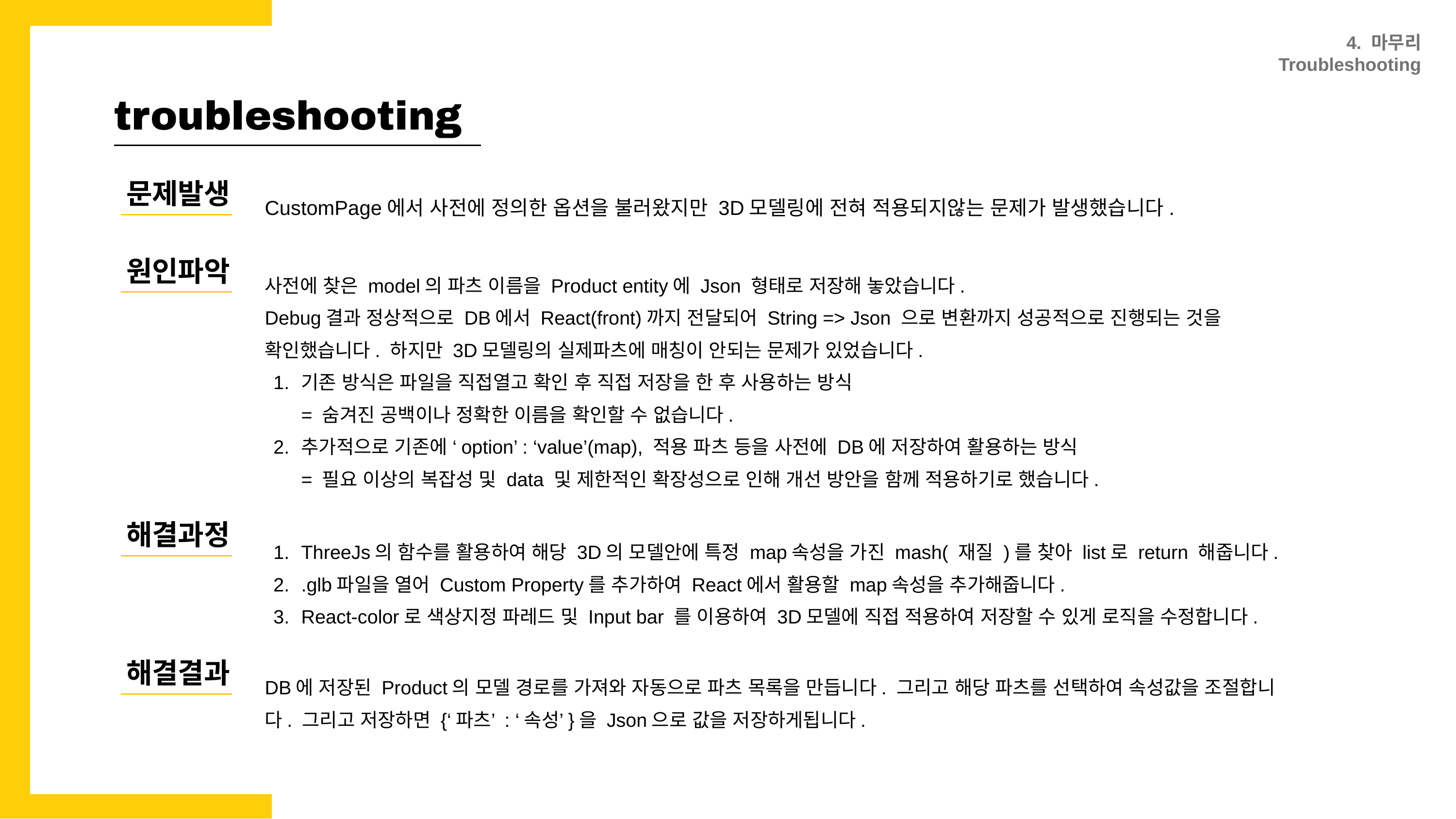

4. 마무리
Troubleshooting
troubleshooting
문제발생
CustomPage에서 사전에 정의한 옵션을 불러왔지만 3D모델링에 전혀 적용되지않는 문제가 발생했습니다.
원인파악
사전에 찾은 model의 파츠 이름을 Product entity에 Json 형태로 저장해 놓았습니다.
Debug결과 정상적으로 DB에서 React(front)까지 전달되어 String => Json 으로 변환까지 성공적으로 진행되는 것을 확인했습니다. 하지만 3D모델링의 실제파츠에 매칭이 안되는 문제가 있었습니다.
기존 방식은 파일을 직접열고 확인 후 직접 저장을 한 후 사용하는 방식
= 숨겨진 공백이나 정확한 이름을 확인할 수 없습니다.
추가적으로 기존에 ‘option’ : ‘value’(map), 적용 파츠 등을 사전에 DB에 저장하여 활용하는 방식
= 필요 이상의 복잡성 및 data 및 제한적인 확장성으로 인해 개선 방안을 함께 적용하기로 했습니다.
해결과정
ThreeJs의 함수를 활용하여 해당 3D의 모델안에 특정 map속성을 가진 mash( 재질 )를 찾아 list로 return 해줍니다.
.glb파일을 열어 Custom Property를 추가하여 React에서 활용할 map속성을 추가해줍니다.
React-color로 색상지정 파레드 및 Input bar 를 이용하여 3D모델에 직접 적용하여 저장할 수 있게 로직을 수정합니다.
해결결과
DB에 저장된 Product의 모델 경로를 가져와 자동으로 파츠 목록을 만듭니다. 그리고 해당 파츠를 선택하여 속성값을 조절합니다. 그리고 저장하면 {‘파츠’ : ‘속성’}을 Json으로 값을 저장하게됩니다.